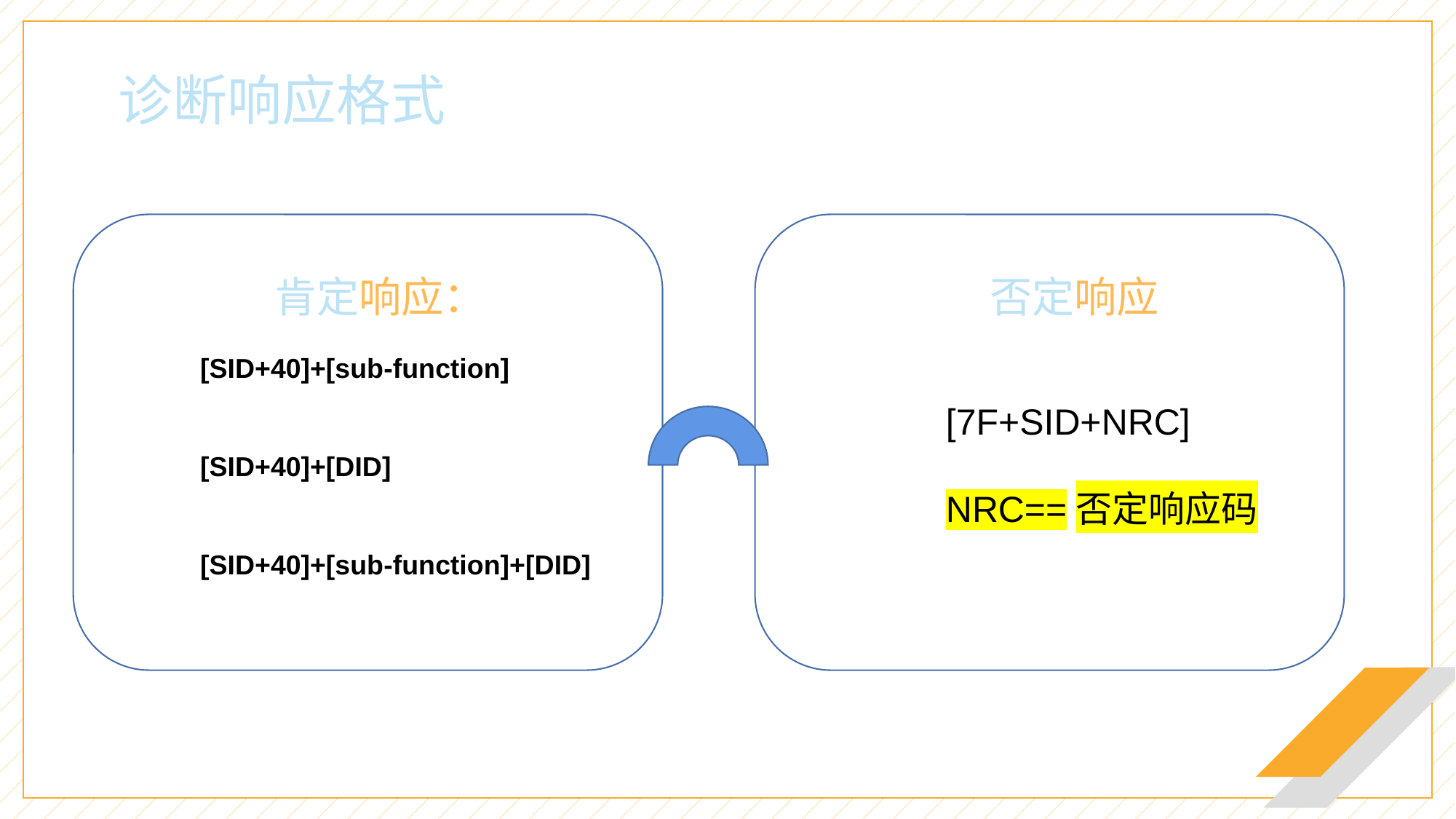

诊断响应格式

肯定响应：
否定响应
[SID+40]+[sub-function]

[SID+40]+[DID]

[SID+40]+[sub-function]+[DID]
[7F+SID+NRC]

NRC==否定响应码